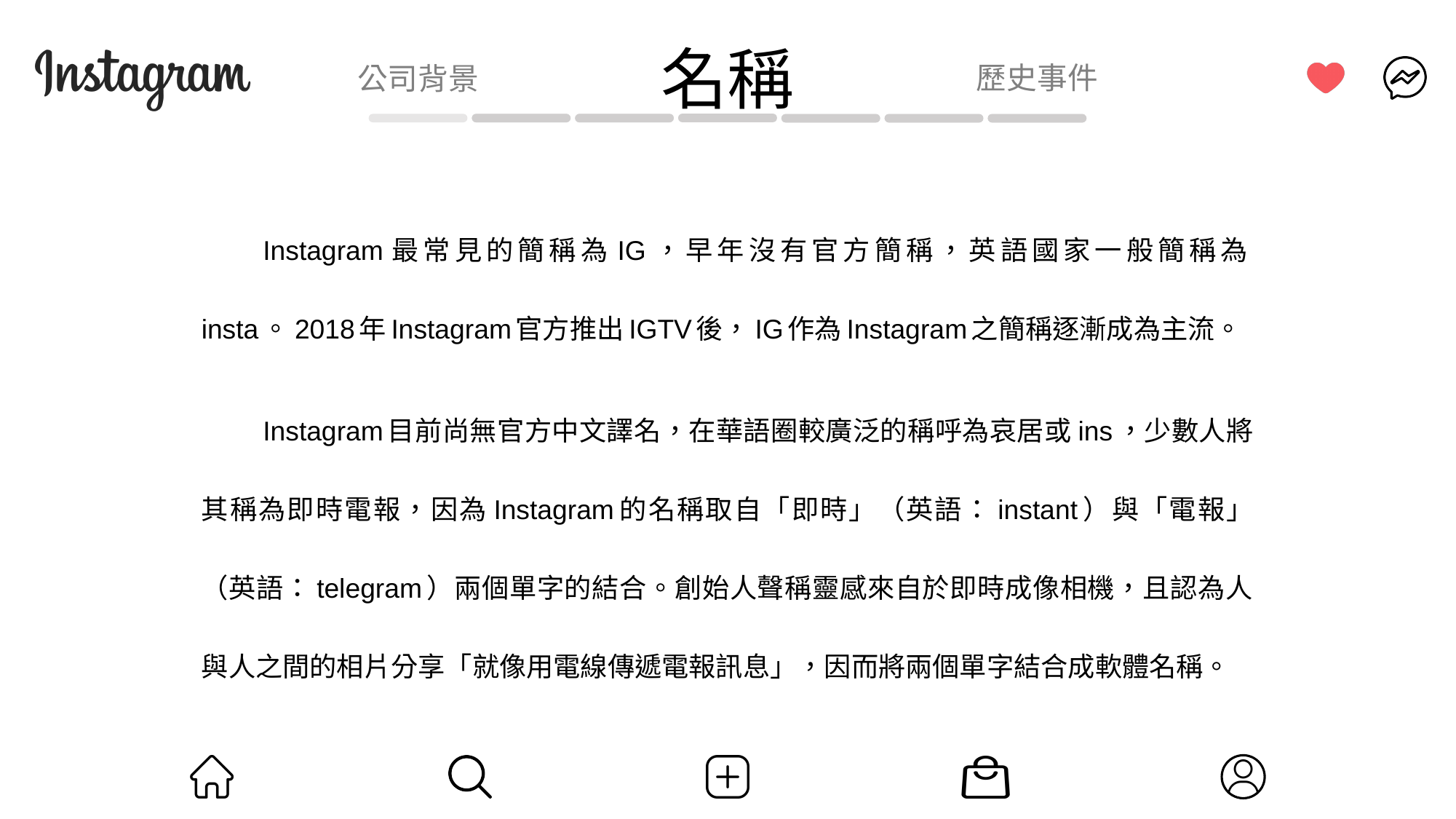

歷史事件
公司背景
名稱

Instagram最常見的簡稱為IG，早年沒有官方簡稱，英語國家一般簡稱為insta。2018年Instagram官方推出IGTV後，IG作為Instagram之簡稱逐漸成為主流。
Instagram目前尚無官方中文譯名，在華語圈較廣泛的稱呼為哀居或ins，少數人將其稱為即時電報，因為Instagram的名稱取自「即時」（英語：instant）與「電報」（英語：telegram）兩個單字的結合。創始人聲稱靈感來自於即時成像相機，且認為人與人之間的相片分享「就像用電線傳遞電報訊息」，因而將兩個單字結合成軟體名稱。